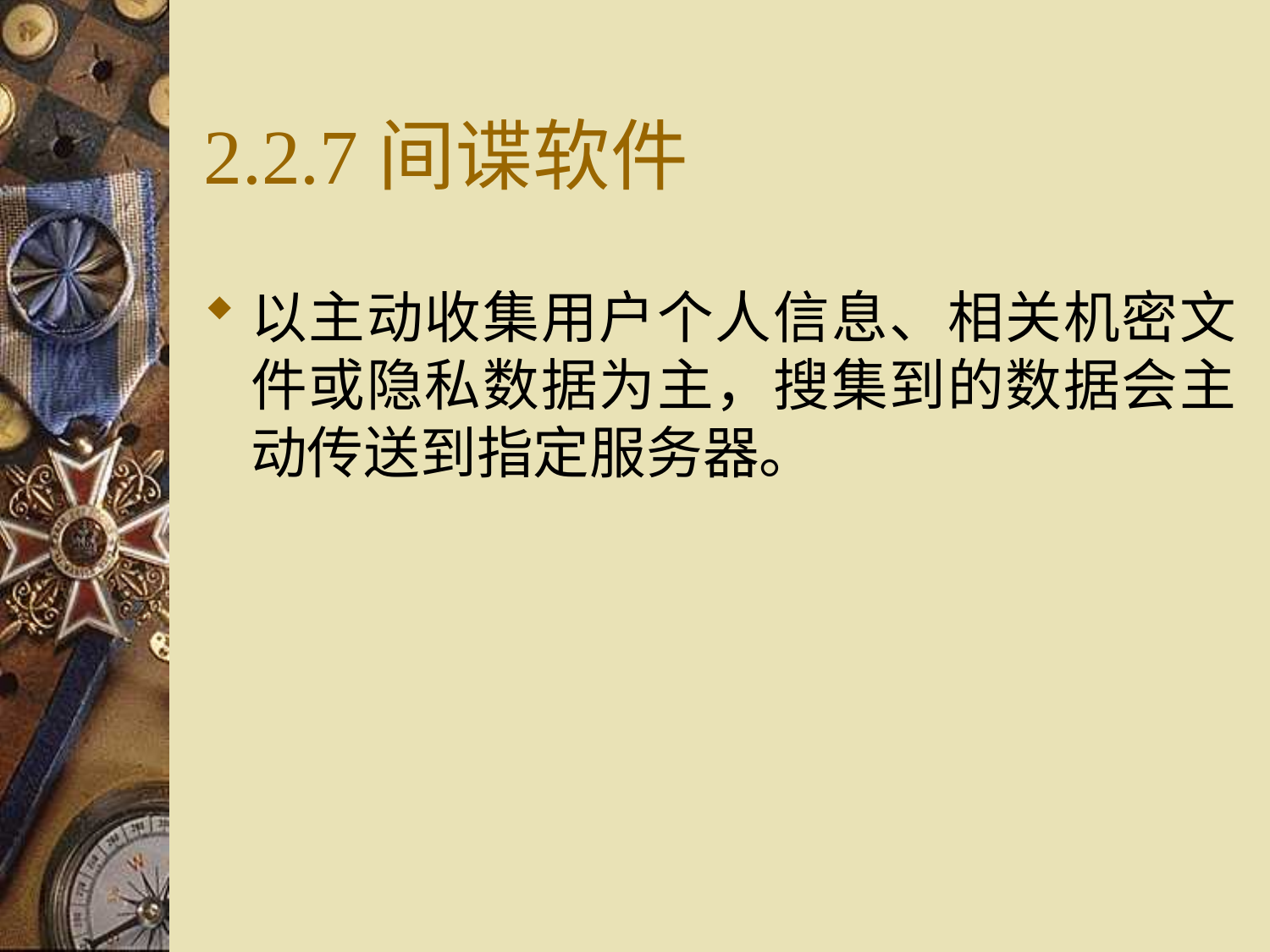

# 2.2.7间谍软件
以主动收集用户个人信息、相关机密文件或隐私数据为主，搜集到的数据会主动传送到指定服务器。